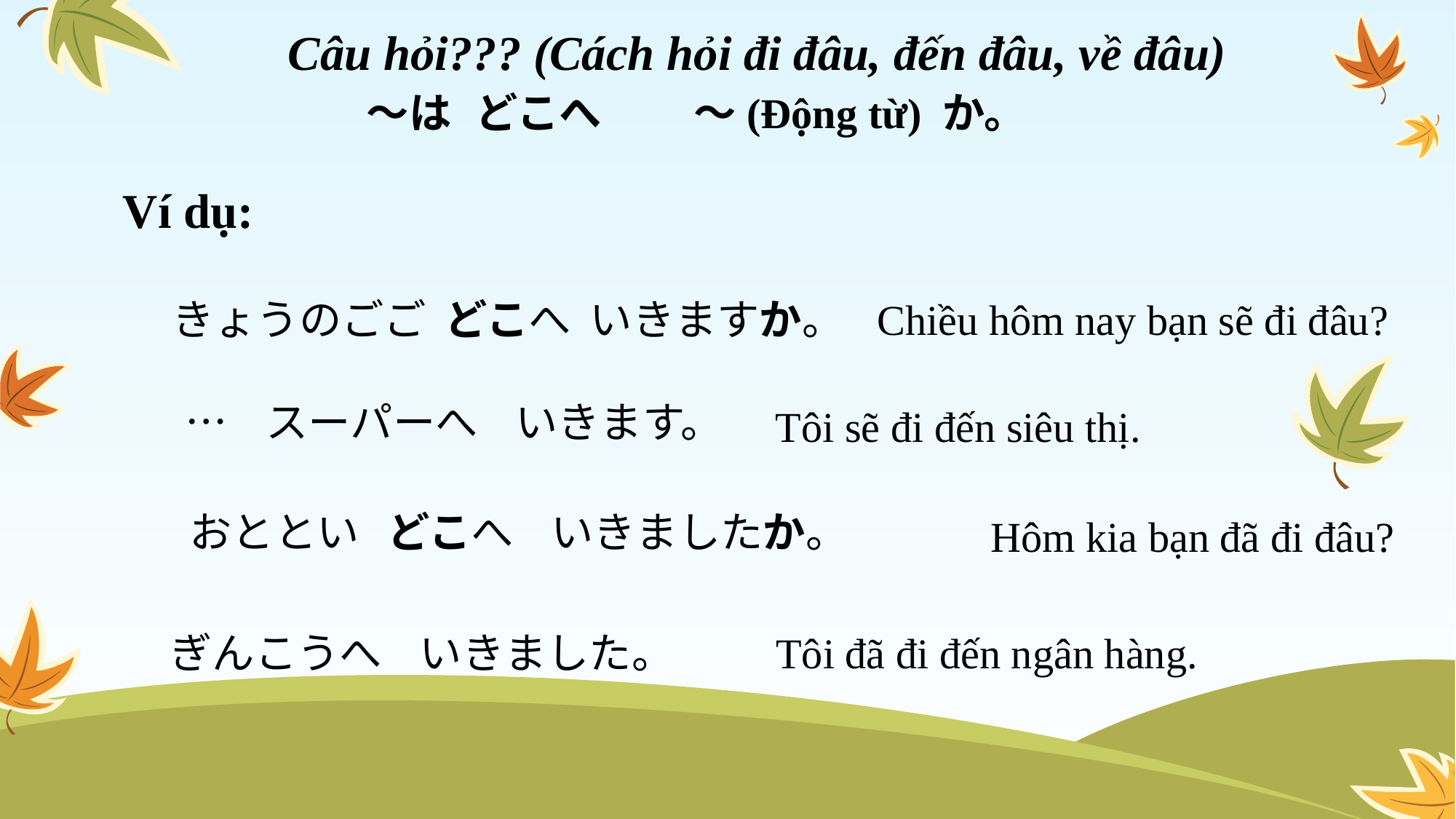

Câu hỏi??? (Cách hỏi đi đâu, đến đâu, về đâu)
～は	どこへ	～(Động từ) か。
Ví dụ:
きょうのごご  どこへ  いきますか。
Chiều hôm nay bạn sẽ đi đâu?
…   スーパーへ    いきます。
Tôi sẽ đi đến siêu thị.
おととい   どこへ    いきましたか。
Hôm kia bạn đã đi đâu?
Tôi đã đi đến ngân hàng.
ぎんこうへ    いきました。